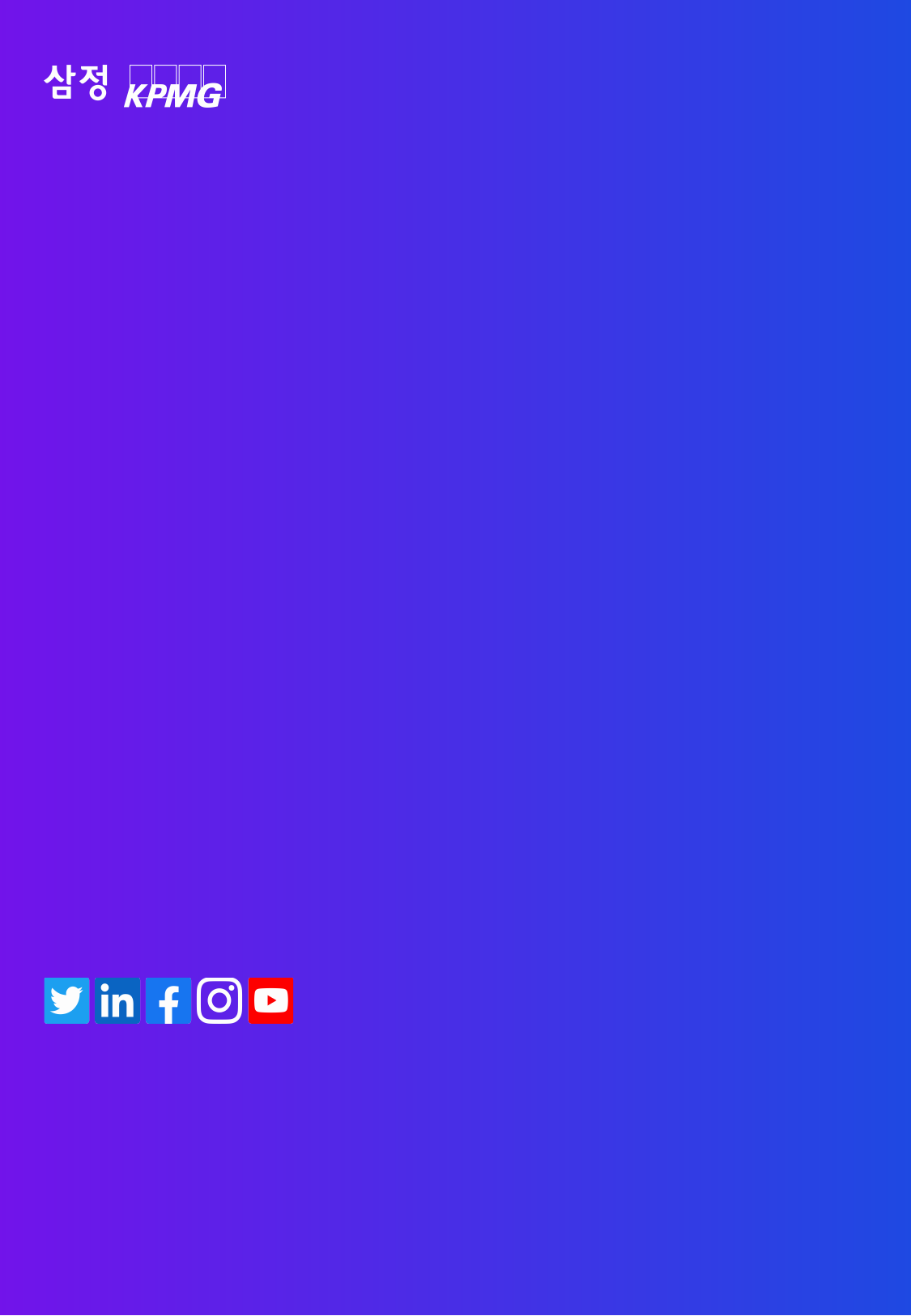

Business Contacts
| Deal Advisory |  |  |  |
| --- | --- | --- | --- |
|  |  |  |  |
| 김이동 부대표, Head of Deal Advisory T 02-2112-0343 E yidongkim@kr.kpmg.com | 손호승 부대표 T 02-2112-0717 E hson@kr.kpmg.com | 김양태 상무 T 02-2112-7585 E ykim32@kr.kpmg.com | 김성규 상무 T 02-2112-0847 E seongkyukim@kr.kpmg.com |
| 임창희 상무 T 02-2112-3492 E changheelim@kr.kpmg.com | 이기영 상무 T 02-2112-0239 E kiyounglee@kr.kpmg.com |  |  |
|  |  |  |  |